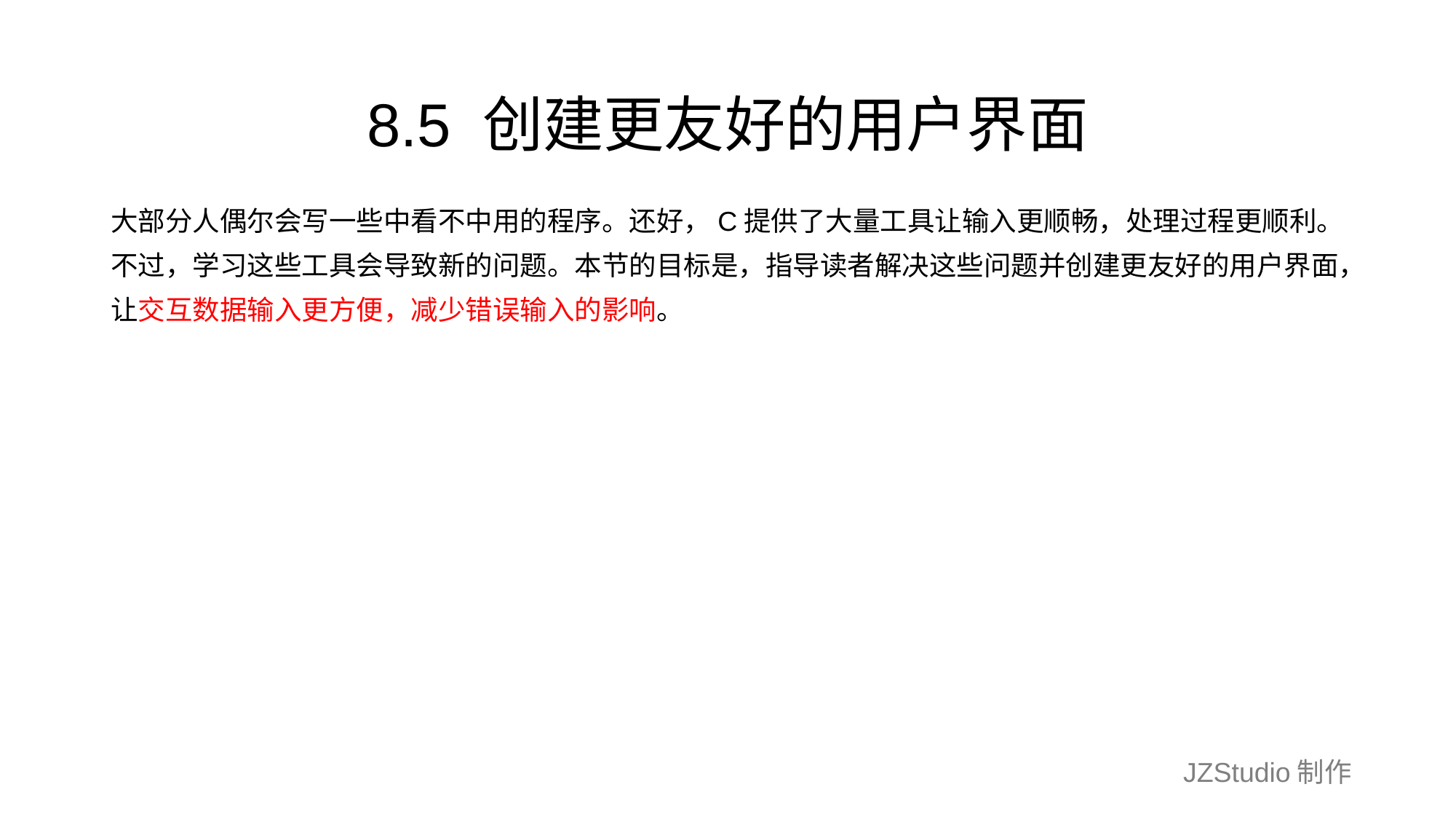

# 8.5 创建更友好的用户界面
大部分人偶尔会写一些中看不中用的程序。还好，C提供了大量工具让输入更顺畅，处理过程更顺利。
不过，学习这些工具会导致新的问题。本节的目标是，指导读者解决这些问题并创建更友好的用户界面，
让交互数据输入更方便，减少错误输入的影响。